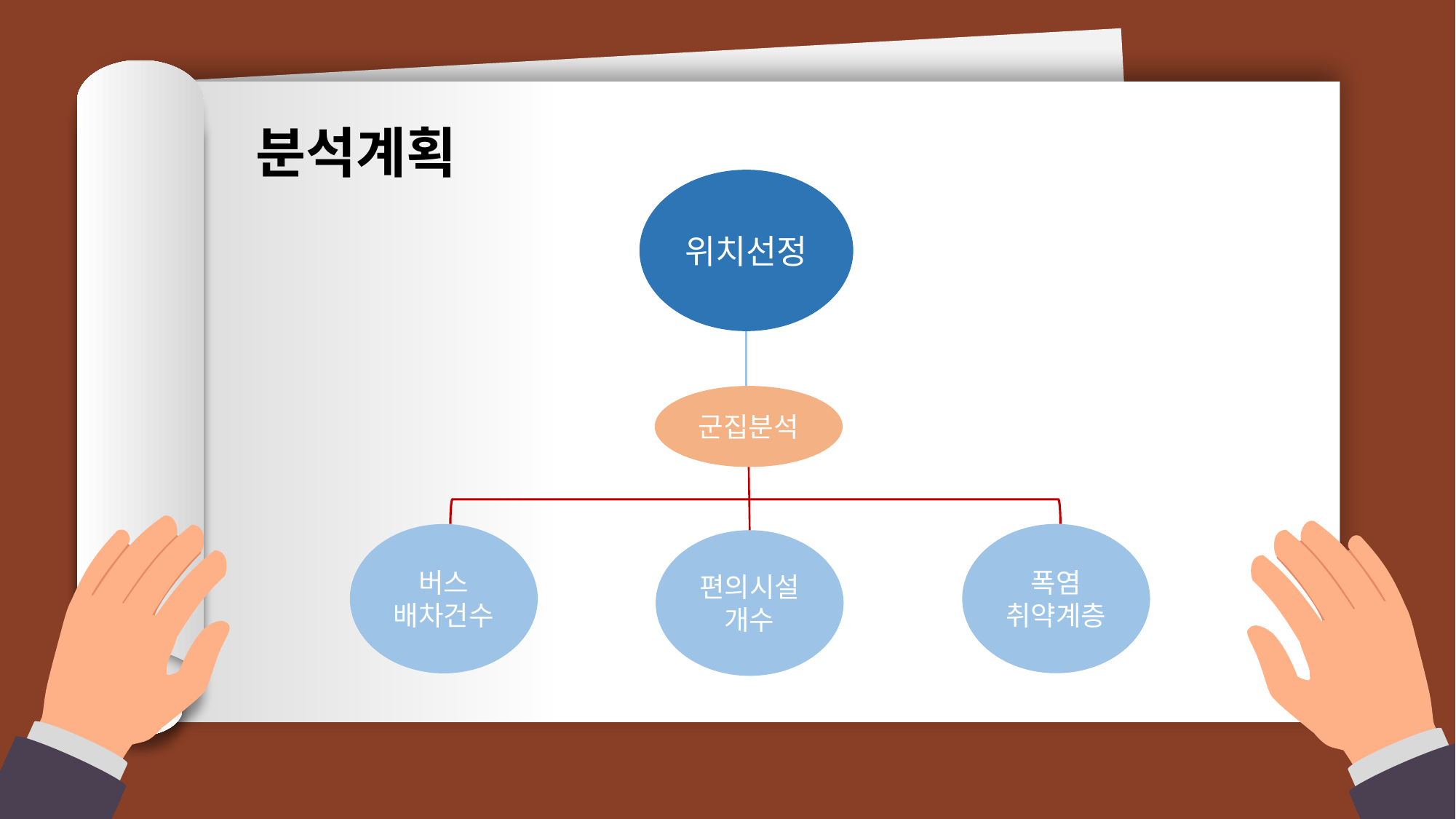

분석계획
위치선정

군집분석

폭염
취약계층
버스
배차건수
편의시설
개수